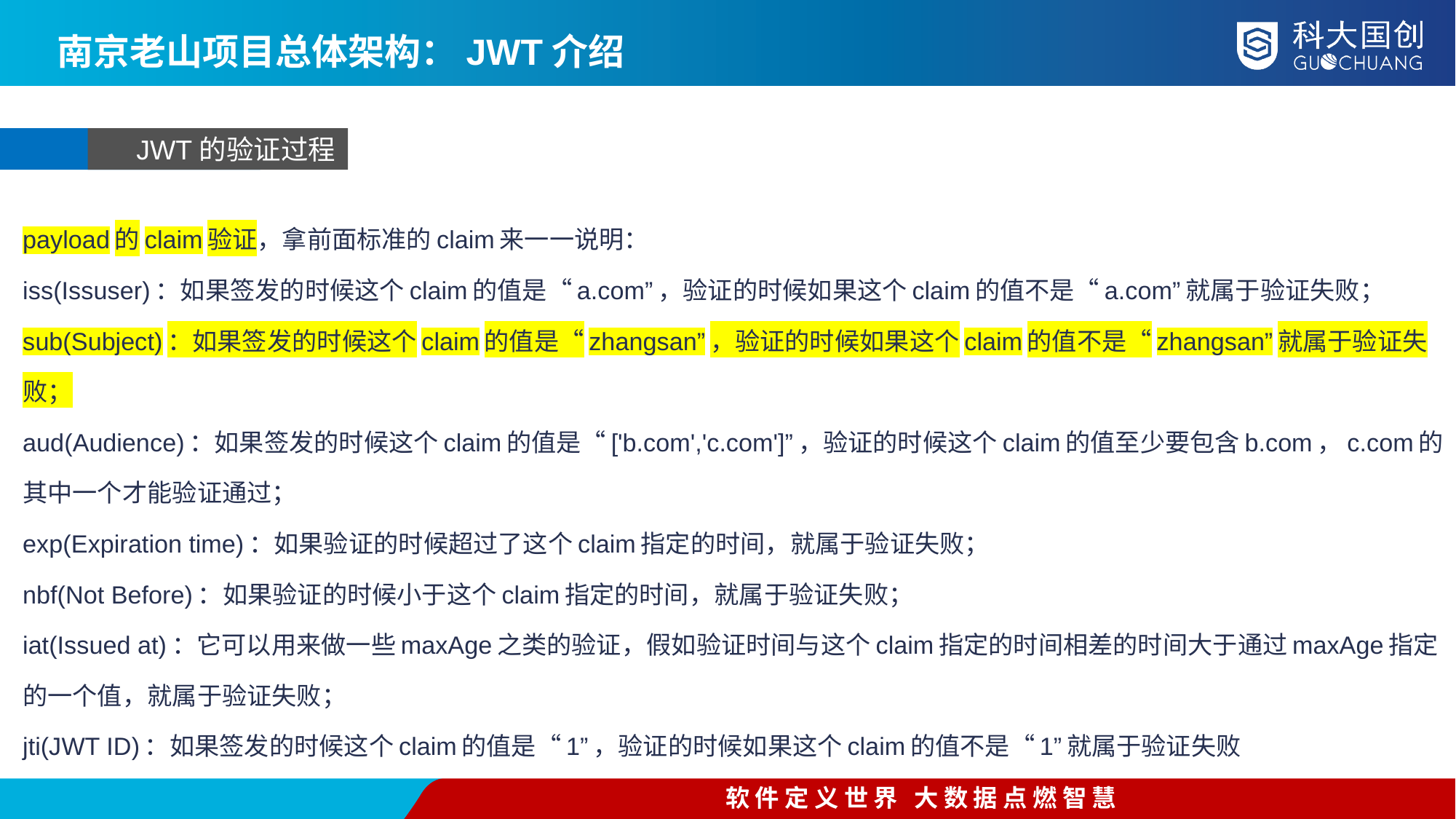

南京老山项目总体架构：JWT介绍
JWT的验证过程

payload的claim验证，拿前面标准的claim来一一说明：
iss(Issuser)：如果签发的时候这个claim的值是“a.com”，验证的时候如果这个claim的值不是“a.com”就属于验证失败；
sub(Subject)：如果签发的时候这个claim的值是“zhangsan”，验证的时候如果这个claim的值不是“zhangsan”就属于验证失败；
aud(Audience)：如果签发的时候这个claim的值是“['b.com','c.com']”，验证的时候这个claim的值至少要包含b.com，c.com的其中一个才能验证通过；
exp(Expiration time)：如果验证的时候超过了这个claim指定的时间，就属于验证失败；
nbf(Not Before)：如果验证的时候小于这个claim指定的时间，就属于验证失败；
iat(Issued at)：它可以用来做一些maxAge之类的验证，假如验证时间与这个claim指定的时间相差的时间大于通过maxAge指定的一个值，就属于验证失败；
jti(JWT ID)：如果签发的时候这个claim的值是“1”，验证的时候如果这个claim的值不是“1”就属于验证失败